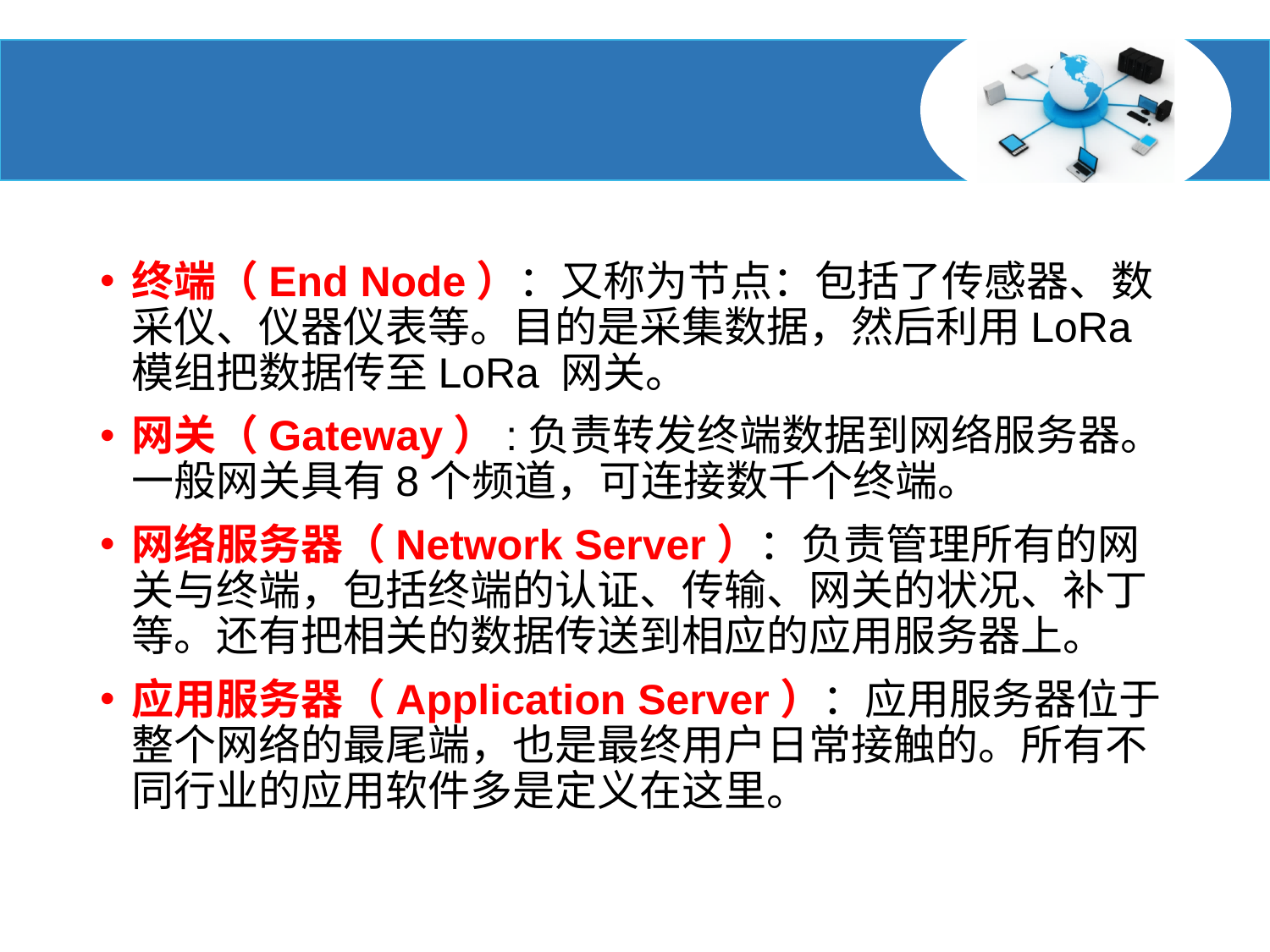

#

终端（End Node）：又称为节点：包括了传感器、数采仪、仪器仪表等。目的是采集数据，然后利用LoRa模组把数据传至LoRa 网关。
网关（Gateway）:负责转发终端数据到网络服务器。一般网关具有8个频道，可连接数千个终端。
网络服务器（Network Server）：负责管理所有的网关与终端，包括终端的认证、传输、网关的状况、补丁等。还有把相关的数据传送到相应的应用服务器上。
应用服务器（Application Server）：应用服务器位于整个网络的最尾端，也是最终用户日常接触的。所有不同行业的应用软件多是定义在这里。